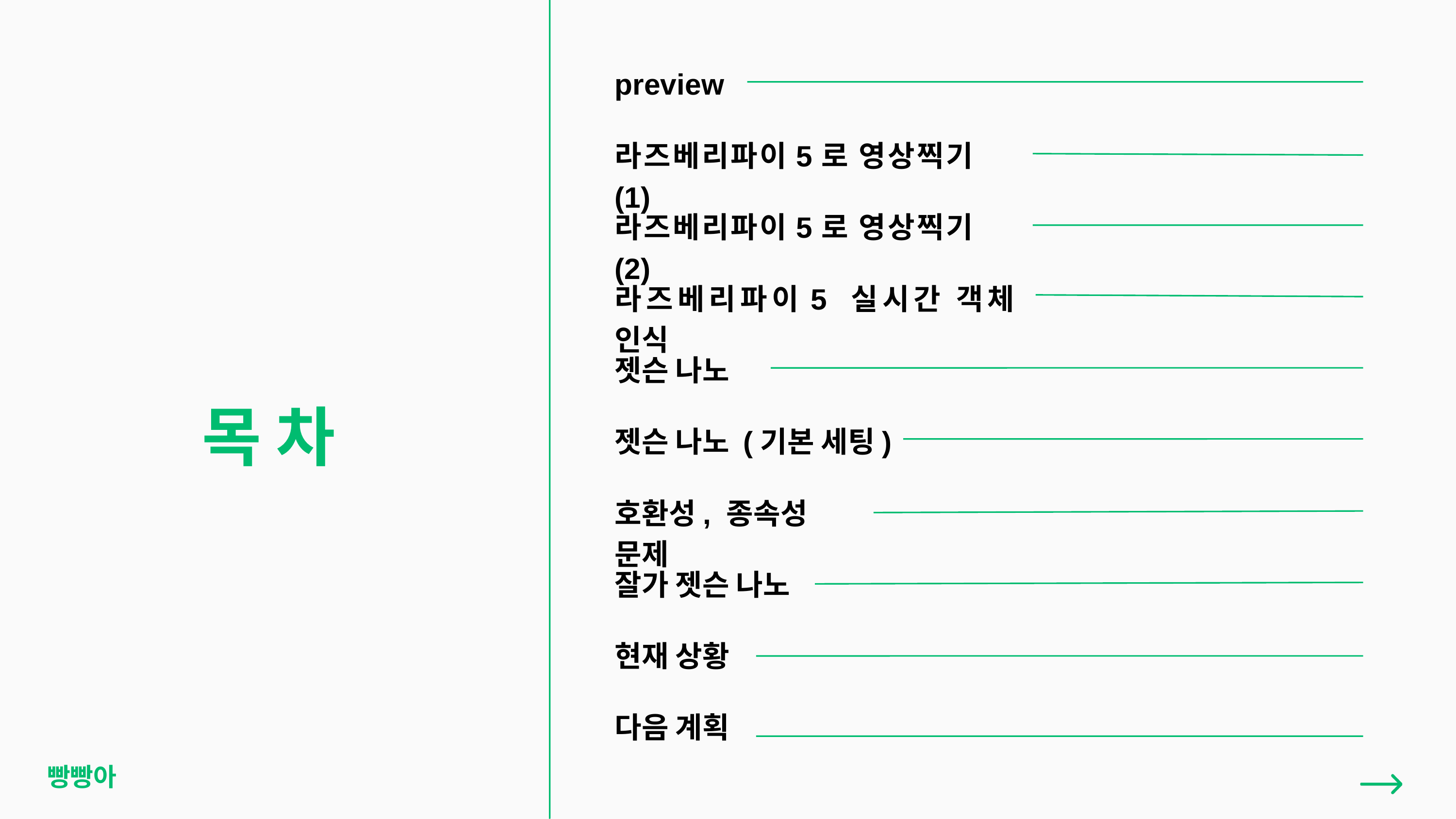

preview

라즈베리파이5로 영상찍기(1)

라즈베리파이5로 영상찍기(2)

라즈베리파이5 실시간 객체 인식

젯슨 나노

목 차
젯슨 나노 (기본 세팅)

호환성, 종속성 문제

잘가 젯슨 나노

현재 상황

다음 계획

빵빵아